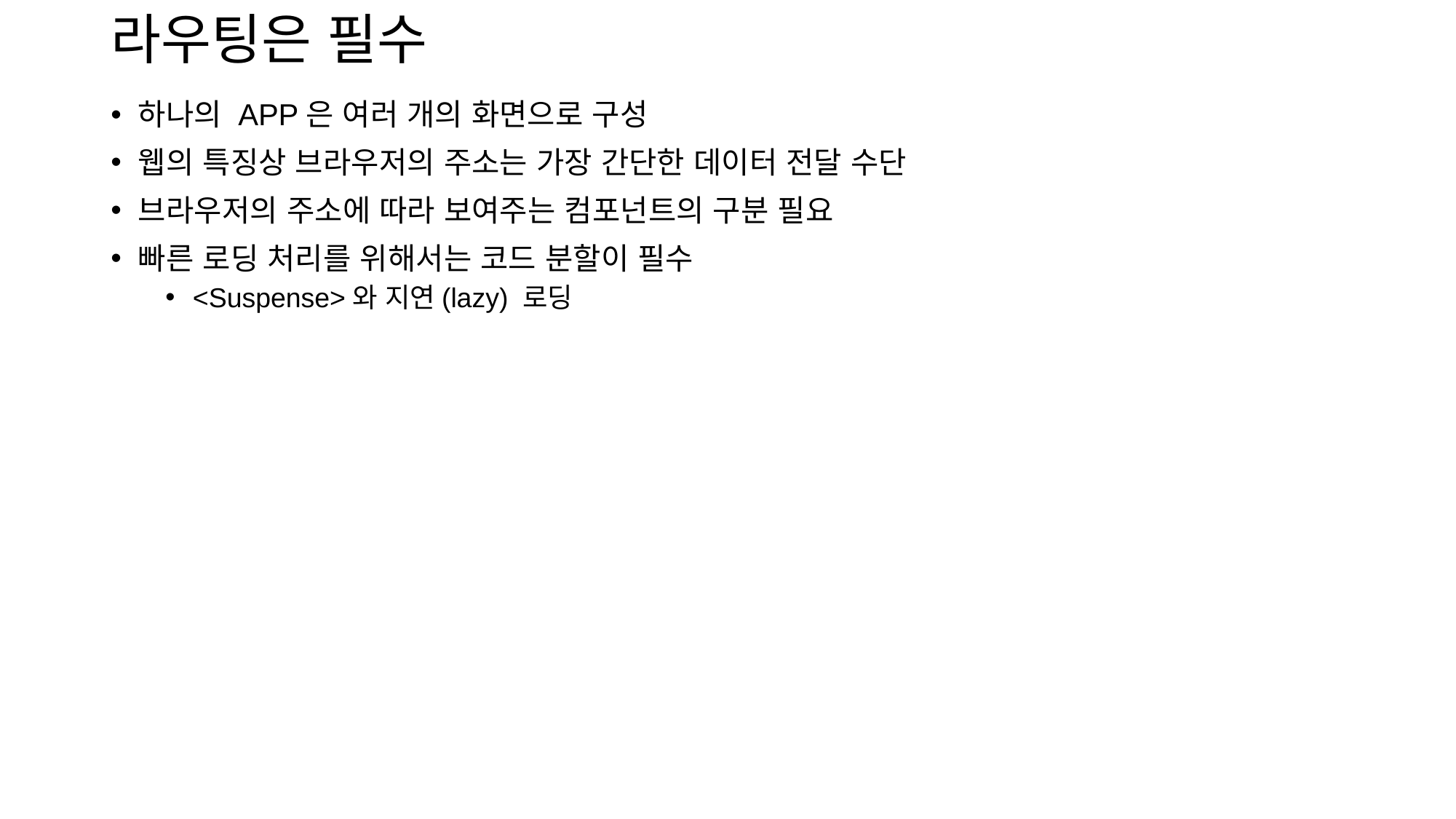

# 라우팅은 필수
하나의 APP은 여러 개의 화면으로 구성
웹의 특징상 브라우저의 주소는 가장 간단한 데이터 전달 수단
브라우저의 주소에 따라 보여주는 컴포넌트의 구분 필요
빠른 로딩 처리를 위해서는 코드 분할이 필수
<Suspense>와 지연(lazy) 로딩